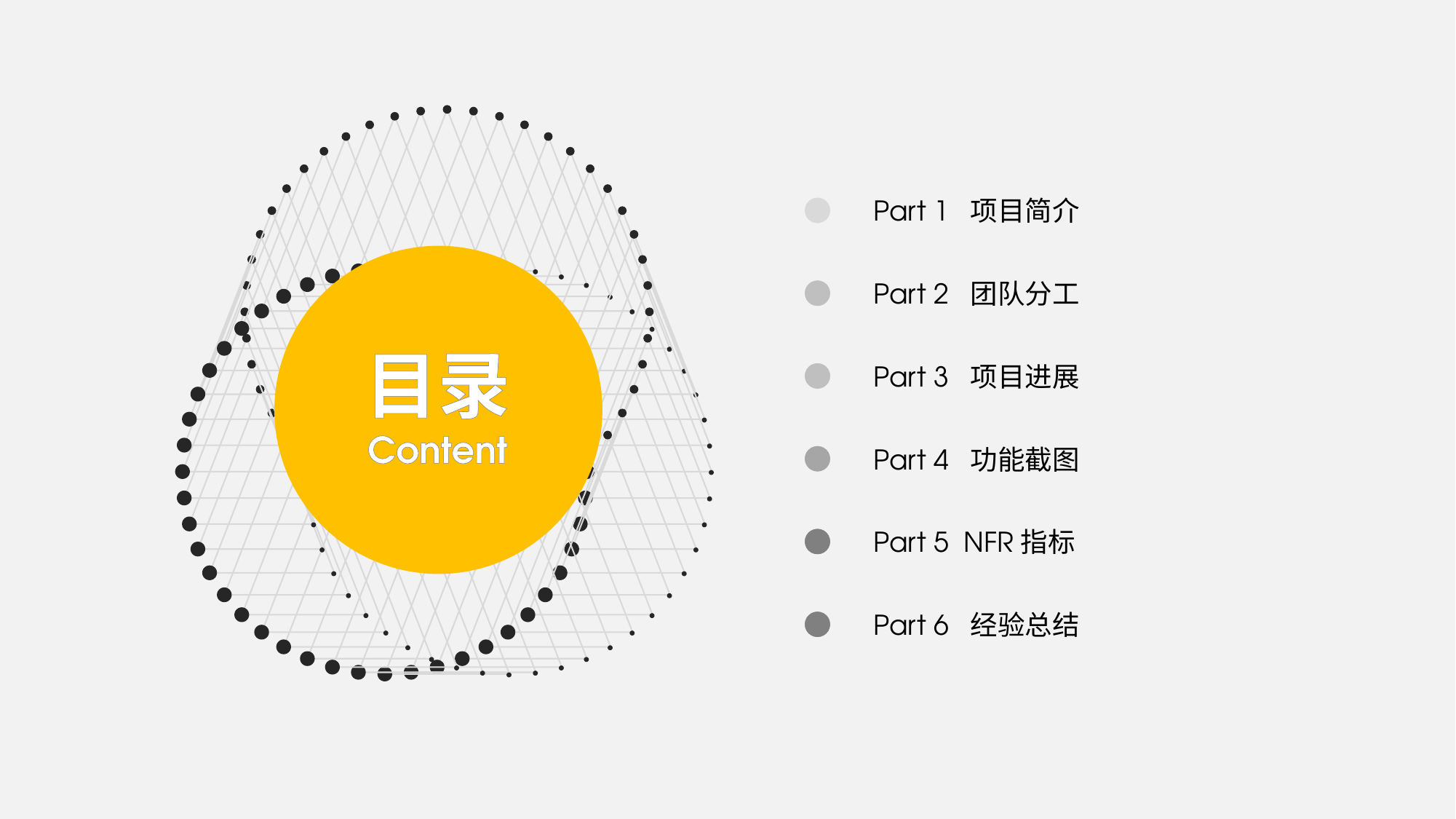

Part 1  项目简介

Part 2  团队分工

目录
Content
Part 3  项目进展

Part 4  功能截图

Part 5  NFR指标

Part 6  经验总结